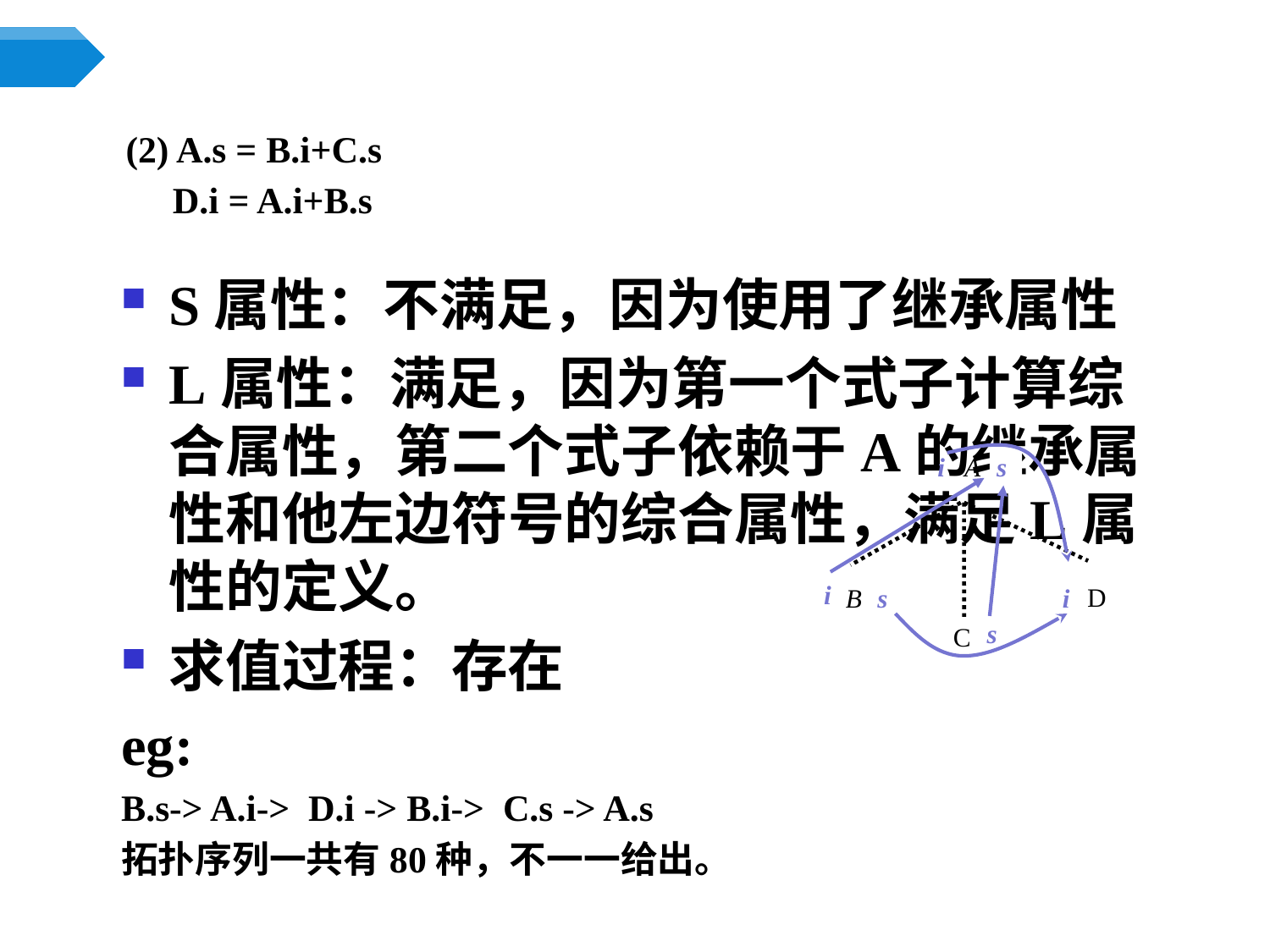

# (2) A.s = B.i+C.s D.i = A.i+B.s
S属性：不满足，因为使用了继承属性
L属性：满足，因为第一个式子计算综合属性，第二个式子依赖于A的继承属性和他左边符号的综合属性，满足L属性的定义。
求值过程：存在
eg:
B.s-> A.i->  D.i -> B.i->  C.s -> A.s
拓扑序列一共有80种，不一一给出。

s

i
s
i
s

A

D
B
C
i